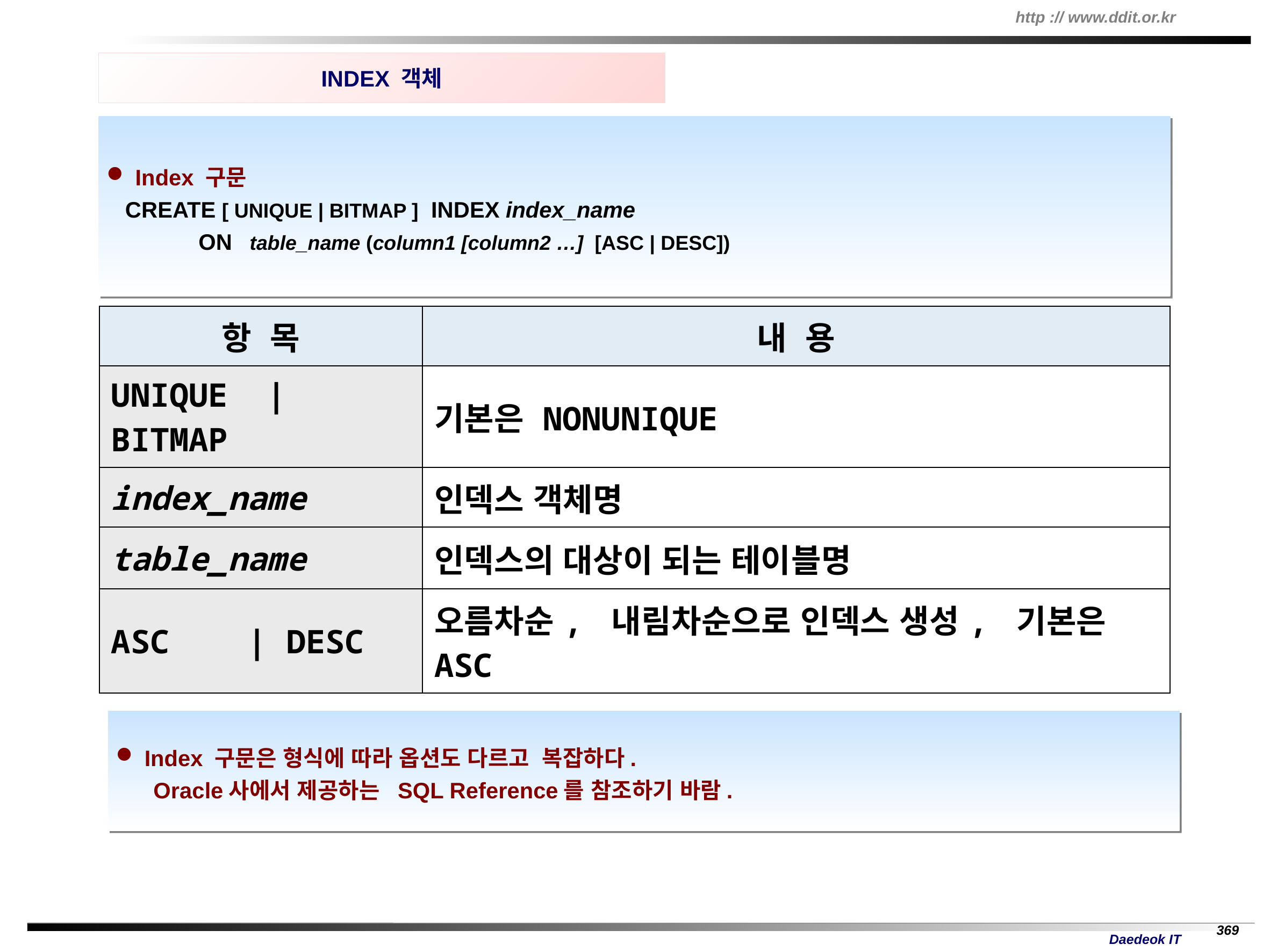

INDEX 객체
 Index 구문
   CREATE [ UNIQUE | BITMAP ]  INDEX index_name
	  ON   table_name (column1 [column2 …]  [ASC | DESC])
| 항 목 | 내 용 |
| --- | --- |
| UNIQUE | BITMAP | 기본은 NONUNIQUE |
| index\_name | 인덱스 객체명 |
| table\_name | 인덱스의 대상이 되는 테이블명 |
| ASC | DESC | 오름차순, 내림차순으로 인덱스 생성, 기본은 ASC |
 Index 구문은 형식에 따라 옵션도 다르고  복잡하다.
   Oracle사에서 제공하는  SQL Reference를 참조하기 바람.